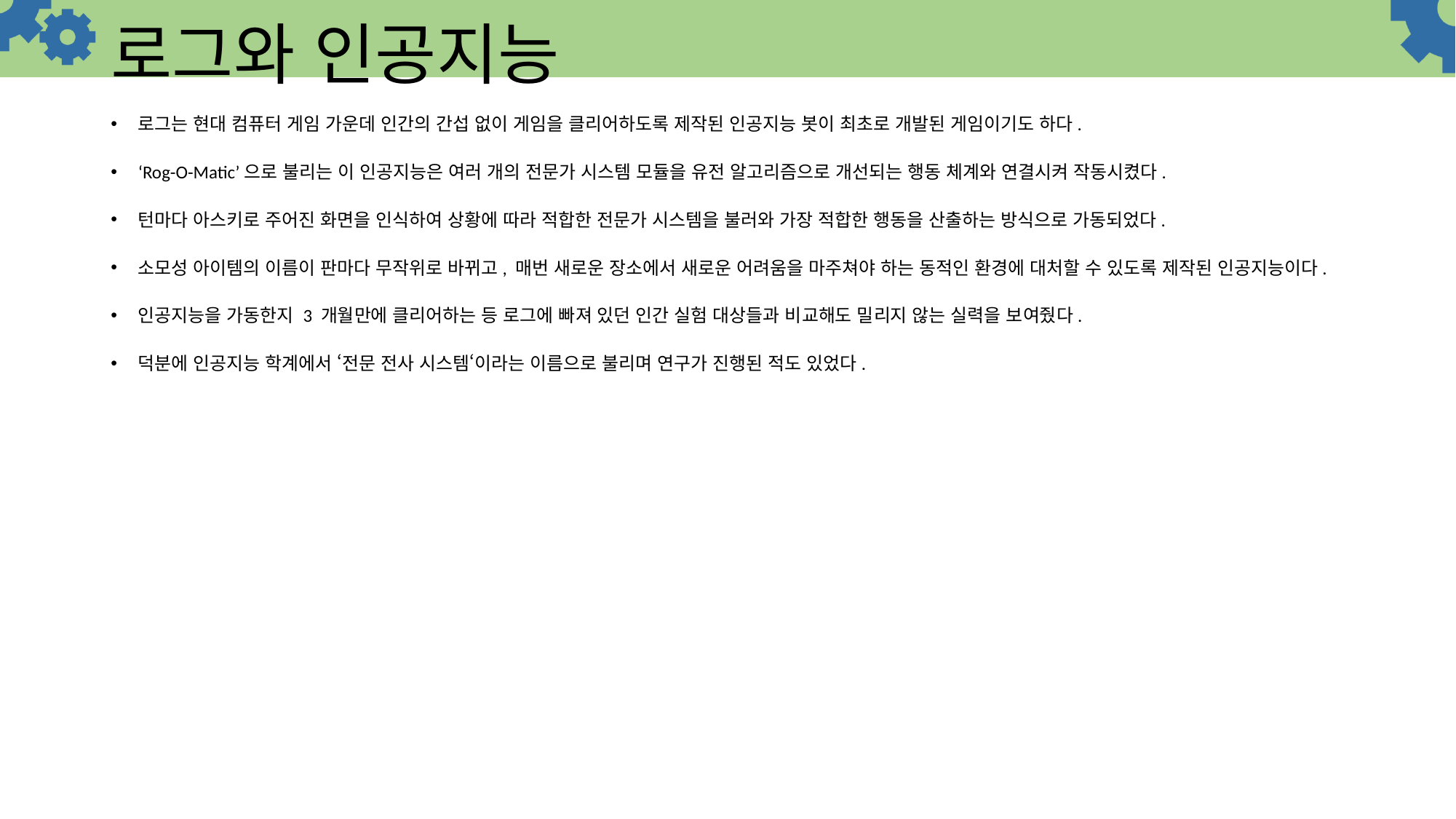

로그와 인공지능
로그는 현대 컴퓨터 게임 가운데 인간의 간섭 없이 게임을 클리어하도록 제작된 인공지능 봇이 최초로 개발된 게임이기도 하다.
‘Rog-O-Matic’으로 불리는 이 인공지능은 여러 개의 전문가 시스템 모듈을 유전 알고리즘으로 개선되는 행동 체계와 연결시켜 작동시켰다.
턴마다 아스키로 주어진 화면을 인식하여 상황에 따라 적합한 전문가 시스템을 불러와 가장 적합한 행동을 산출하는 방식으로 가동되었다.
소모성 아이템의 이름이 판마다 무작위로 바뀌고, 매번 새로운 장소에서 새로운 어려움을 마주쳐야 하는 동적인 환경에 대처할 수 있도록 제작된 인공지능이다.
인공지능을 가동한지 3 개월만에 클리어하는 등 로그에 빠져 있던 인간 실험 대상들과 비교해도 밀리지 않는 실력을 보여줬다.
덕분에 인공지능 학계에서 ‘전문 전사 시스템‘이라는 이름으로 불리며 연구가 진행된 적도 있었다.